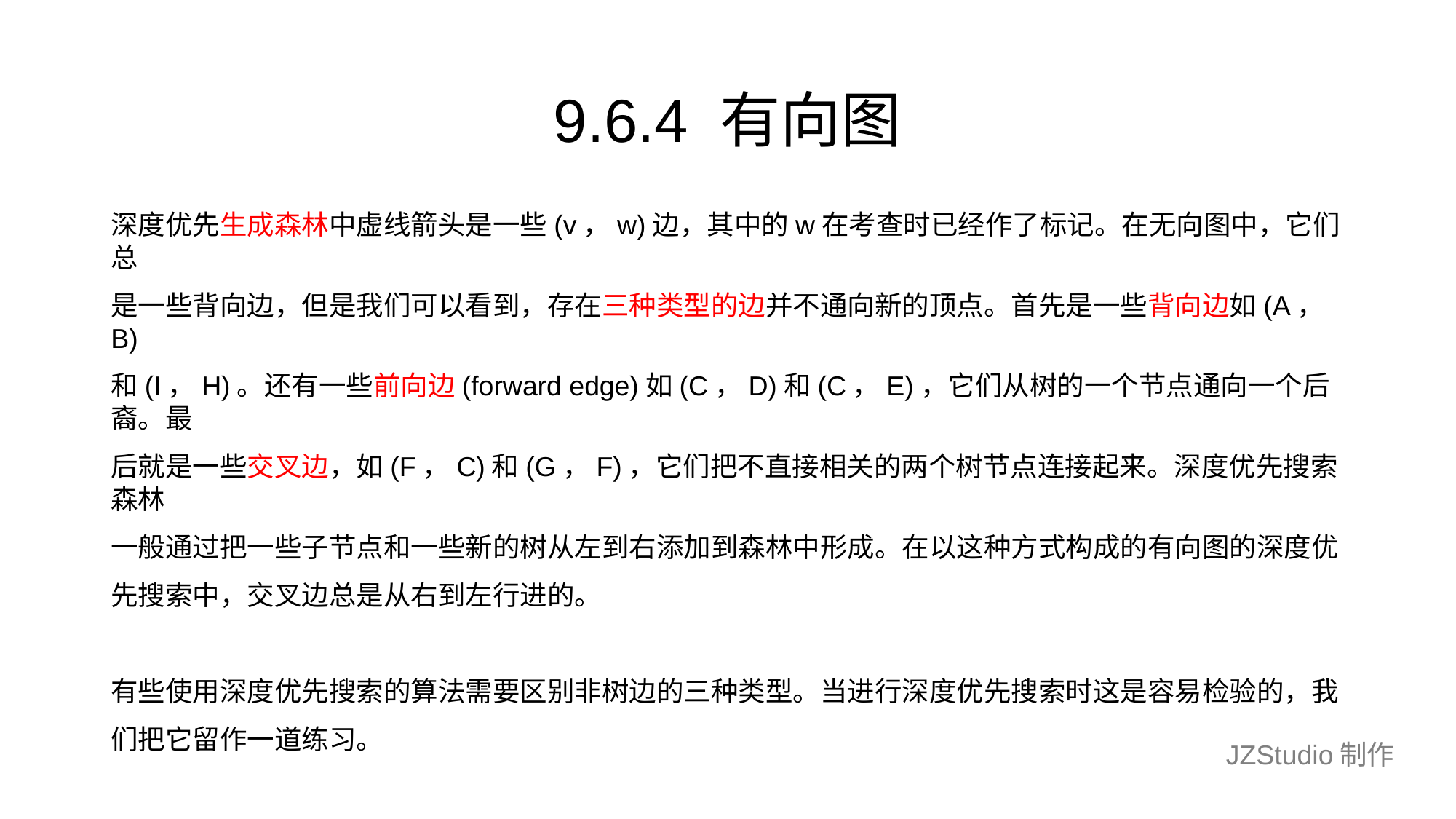

# 9.6.4 有向图
深度优先生成森林中虚线箭头是一些(v，w)边，其中的w在考查时已经作了标记。在无向图中，它们总
是一些背向边，但是我们可以看到，存在三种类型的边并不通向新的顶点。首先是一些背向边如(A，B)
和(I，H)。还有一些前向边(forward edge)如(C，D)和(C，E)，它们从树的一个节点通向一个后裔。最
后就是一些交叉边，如(F，C)和(G，F)，它们把不直接相关的两个树节点连接起来。深度优先搜索森林
一般通过把一些子节点和一些新的树从左到右添加到森林中形成。在以这种方式构成的有向图的深度优
先搜索中，交叉边总是从右到左行进的。

有些使用深度优先搜索的算法需要区别非树边的三种类型。当进行深度优先搜索时这是容易检验的，我
们把它留作一道练习。